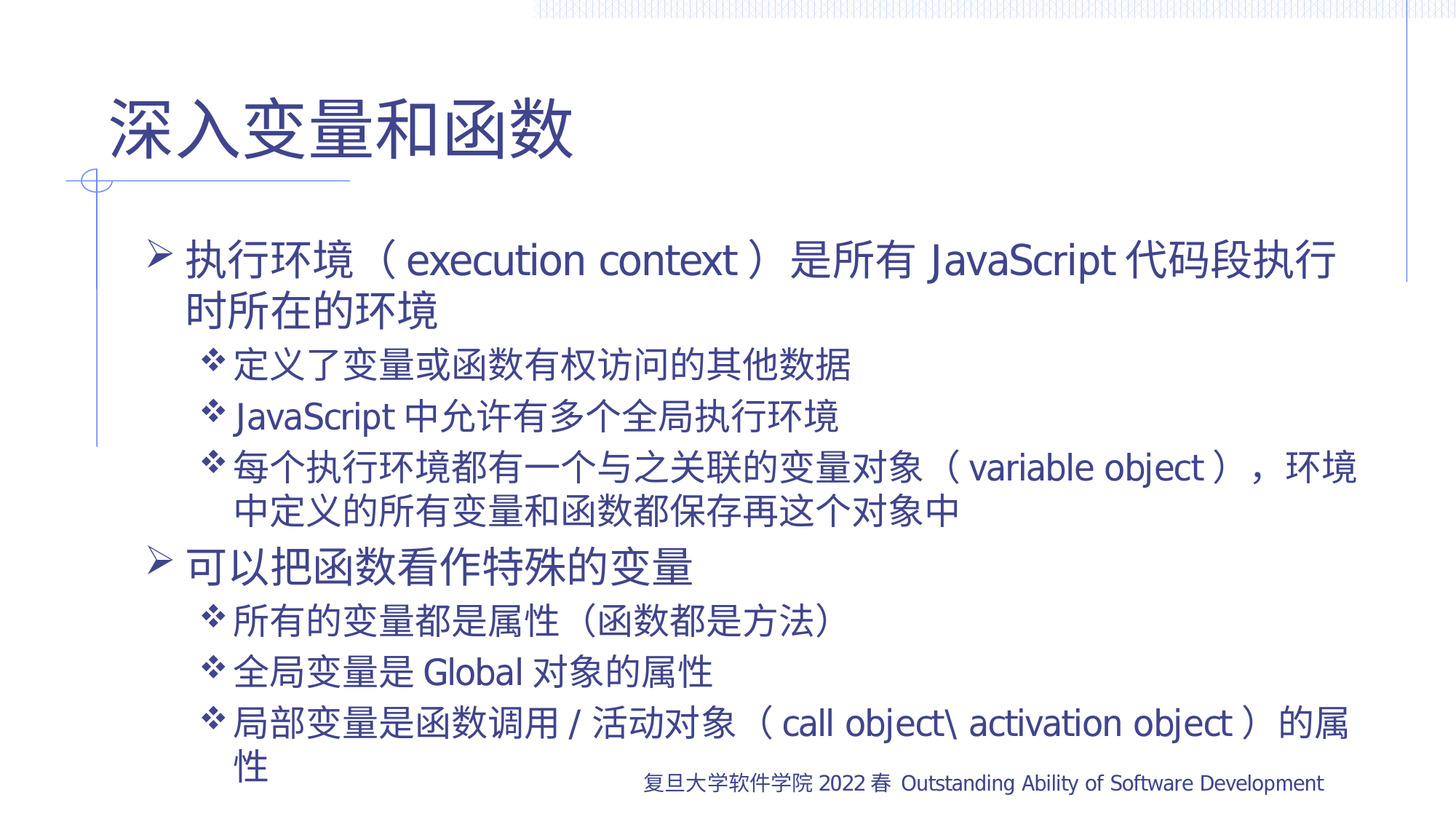

# 深入变量和函数
执行环境（execution context）是所有JavaScript代码段执行时所在的环境
定义了变量或函数有权访问的其他数据
JavaScript中允许有多个全局执行环境
每个执行环境都有一个与之关联的变量对象（variable object），环境中定义的所有变量和函数都保存再这个对象中
可以把函数看作特殊的变量
所有的变量都是属性（函数都是方法）
全局变量是Global对象的属性
局部变量是函数调用/活动对象（call object\ activation object）的属性